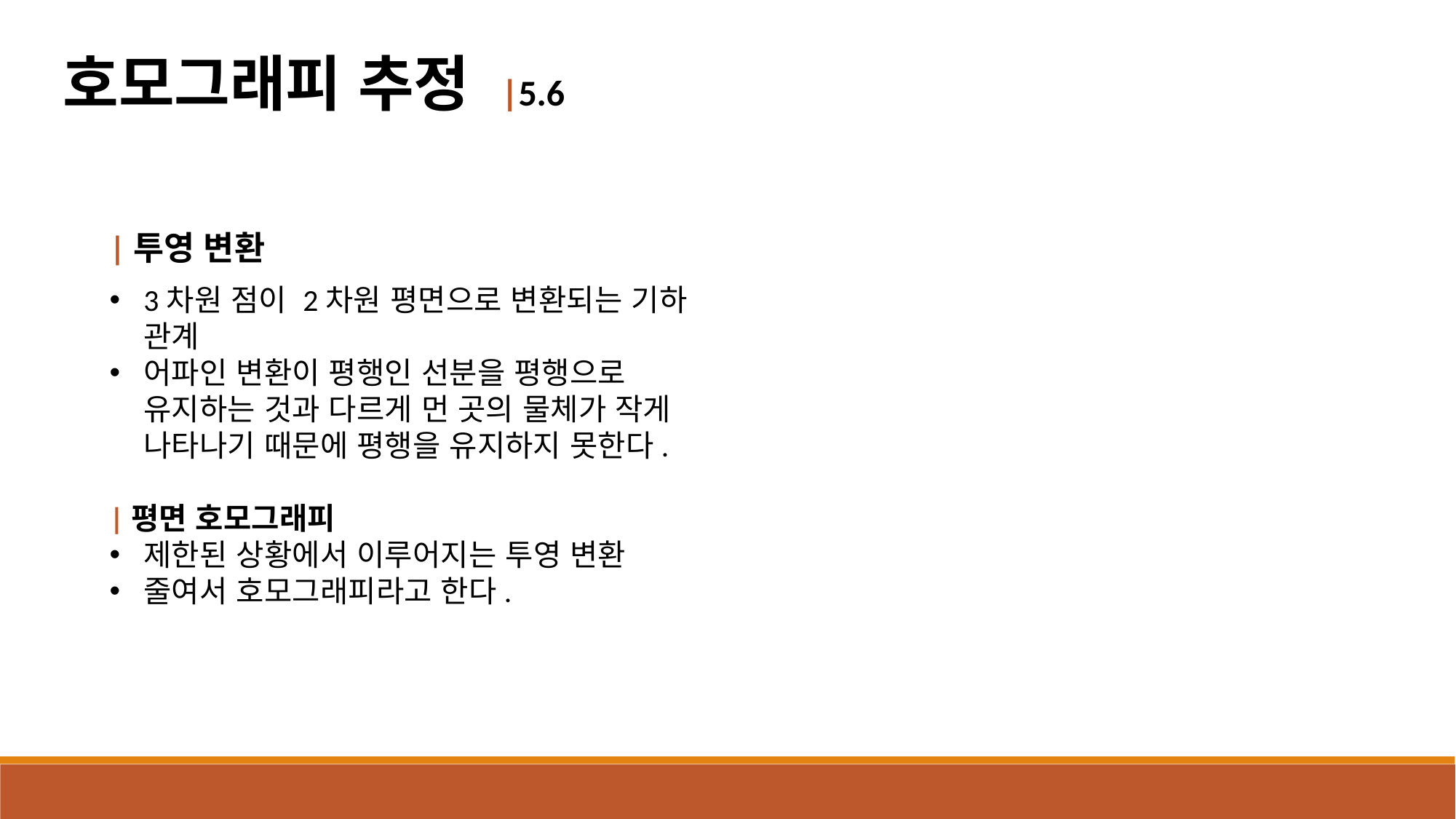

호모그래피 추정 |5.6
|투영 변환

3차원 점이 2차원 평면으로 변환되는 기하 관계
어파인 변환이 평행인 선분을 평행으로 유지하는 것과 다르게 먼 곳의 물체가 작게 나타나기 때문에 평행을 유지하지 못한다.

|평면 호모그래피
제한된 상황에서 이루어지는 투영 변환
줄여서 호모그래피라고 한다.